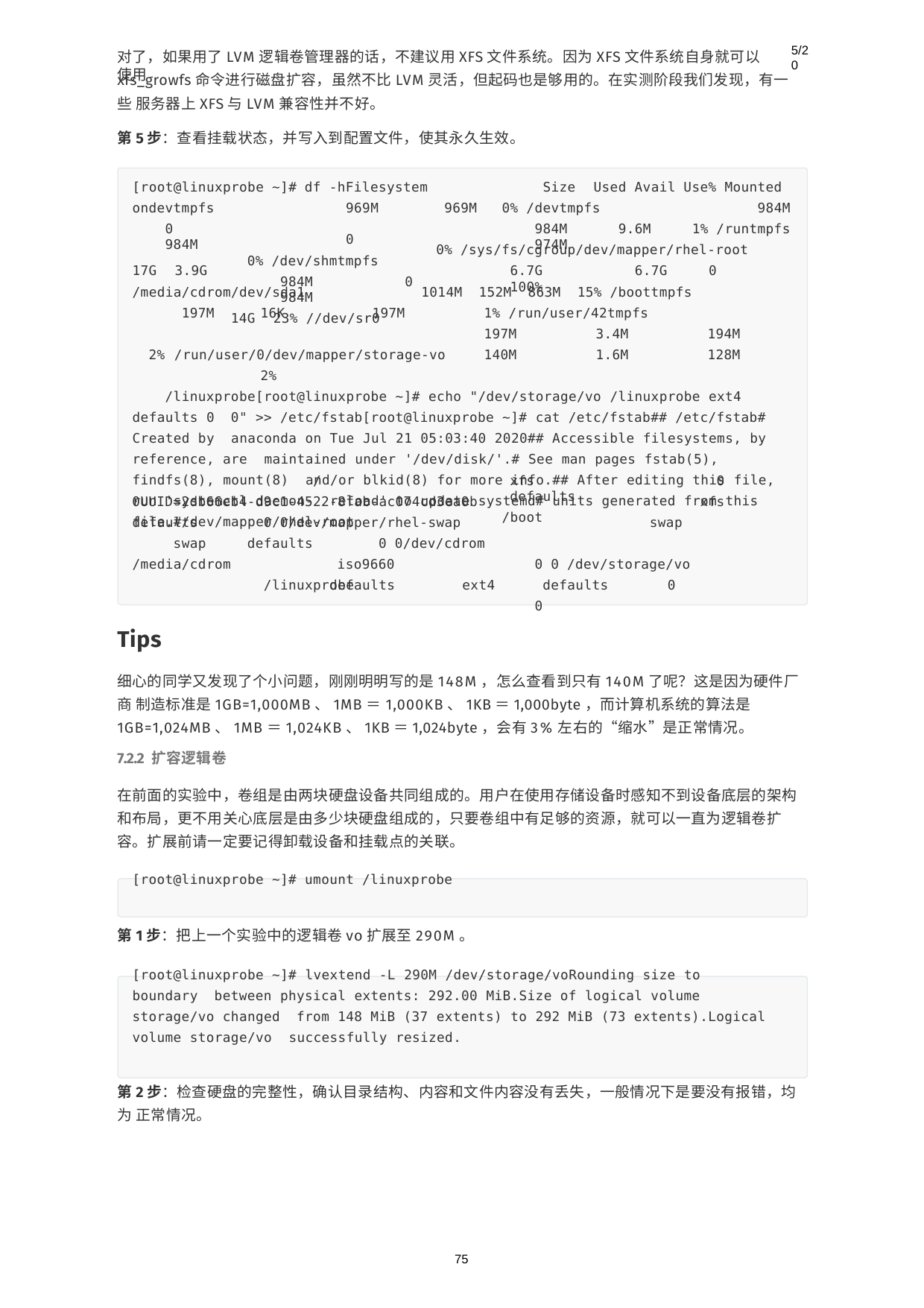

5/20
对了，如果用了LVM逻辑卷管理器的话，不建议用XFS文件系统。因为XFS文件系统自身就可以使用
xfs_growfs命令进行磁盘扩容，虽然不比LVM灵活，但起码也是够用的。在实测阶段我们发现，有一些 服务器上XFS与LVM兼容性并不好。
第5步：查看挂载状态，并写入到配置文件，使其永久生效。

[root@linuxprobe ~]# df -hFilesystem
Size	Used Avail Use% Mounted
ondevtmpfs
0	984M
969M	0
0% /dev/shmtmpfs
984M	0	984M
14G	23% //dev/sr0
0% /devtmpfs
984M	9.6M	974M
984M
1% /runtmpfs
969M
0% /sys/fs/cgroup/dev/mapper/rhel-root
6.7G	6.7G	0 100%
17G	3.9G
/media/cdrom/dev/sda1	1014M	152M	863M	15% /boottmpfs
197M	16K	197M	1% /run/user/42tmpfs				197M	3.4M	194M  2% /run/user/0/dev/mapper/storage-vo	140M	1.6M	128M	2%
/linuxprobe[root@linuxprobe ~]# echo "/dev/storage/vo /linuxprobe ext4 defaults 0  0" >> /etc/fstab[root@linuxprobe ~]# cat /etc/fstab## /etc/fstab# Created by  anaconda on Tue Jul 21 05:03:40 2020## Accessible filesystems, by reference, are  maintained under '/dev/disk/'.# See man pages fstab(5), findfs(8), mount(8)  and/or blkid(8) for more info.## After editing this file, run 'systemctl daemon-  reload' to update systemd# units generated from this file.#/dev/mapper/rhel-root
/
0UUID=2db66eb4-d9c1-4522-8fab-ac074cd3ea0b
xfs	defaults
/boot
0
xfs
defaults
swap
/media/cdrom
0 0/dev/mapper/rhel-swap
swap
0 0/dev/cdrom  iso9660	defaults
defaults
0 0 /dev/storage/vo  defaults	0 0
/linuxprobe	ext4
Tips
细心的同学又发现了个小问题，刚刚明明写的是148M，怎么查看到只有140M了呢？这是因为硬件厂商 制造标准是1GB=1,000MB、1MB＝1,000KB、1KB＝1,000byte，而计算机系统的算法是 1GB=1,024MB、1MB＝1,024KB、1KB＝1,024byte，会有3%左右的“缩水”是正常情况。

7.2.2 扩容逻辑卷
在前面的实验中，卷组是由两块硬盘设备共同组成的。用户在使用存储设备时感知不到设备底层的架构 和布局，更不用关心底层是由多少块硬盘组成的，只要卷组中有足够的资源，就可以一直为逻辑卷扩  容。扩展前请一定要记得卸载设备和挂载点的关联。

[root@linuxprobe ~]# umount /linuxprobe

第1步：把上一个实验中的逻辑卷vo扩展至290M。

[root@linuxprobe ~]# lvextend -L 290M /dev/storage/voRounding size to boundary  between physical extents: 292.00 MiB.Size of logical volume storage/vo changed  from 148 MiB (37 extents) to 292 MiB (73 extents).Logical volume storage/vo  successfully resized.

第2步：检查硬盘的完整性，确认目录结构、内容和文件内容没有丢失，一般情况下是要没有报错，均为 正常情况。

75